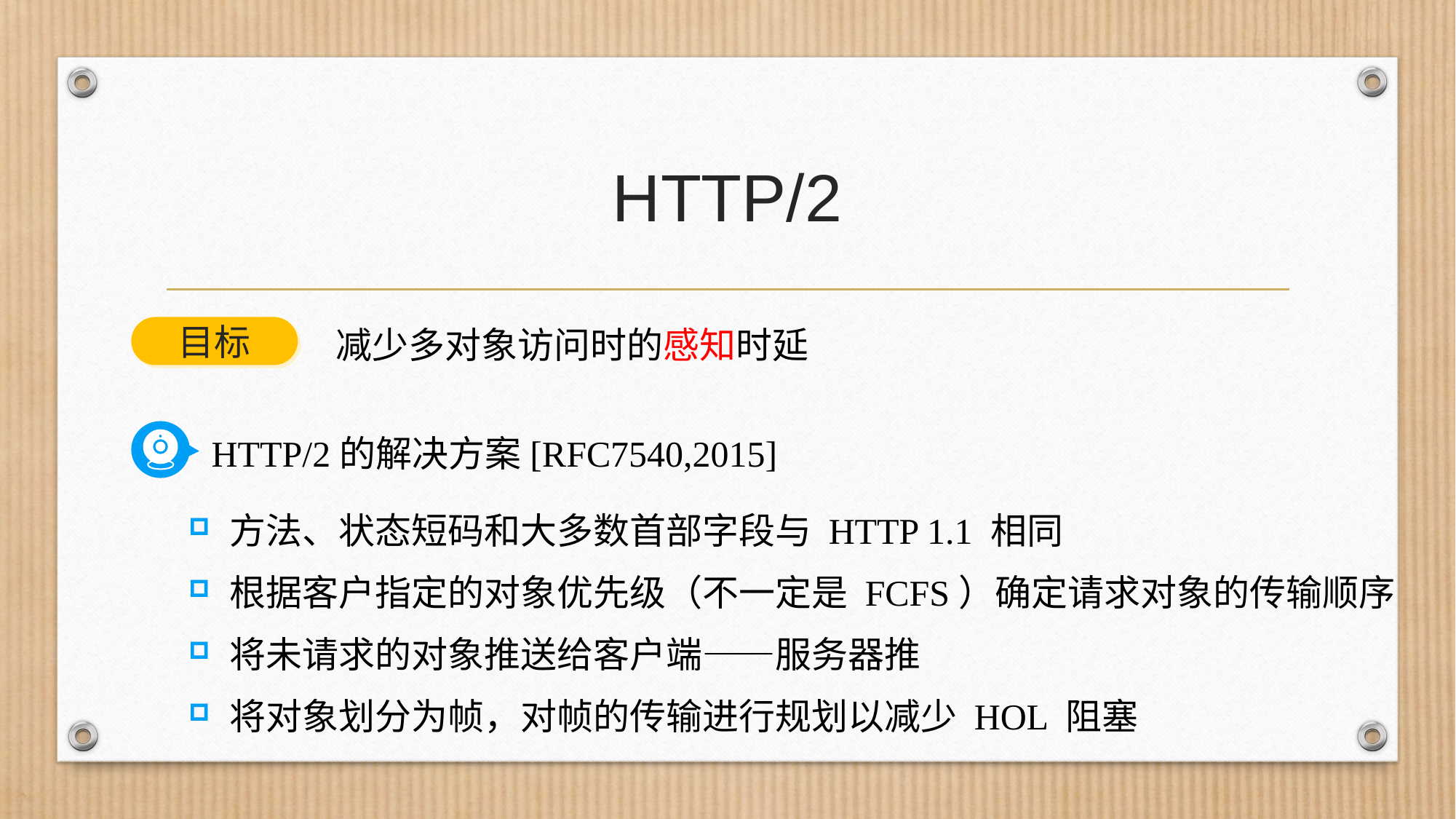

# HTTP/2
减少多对象访问时的感知时延
目标

HTTP/2的解决方案[RFC7540,2015]
方法、状态短码和大多数首部字段与 HTTP 1.1 相同
根据客户指定的对象优先级（不一定是 FCFS）确定请求对象的传输顺序
将未请求的对象推送给客户端——服务器推
将对象划分为帧，对帧的传输进行规划以减少 HOL 阻塞